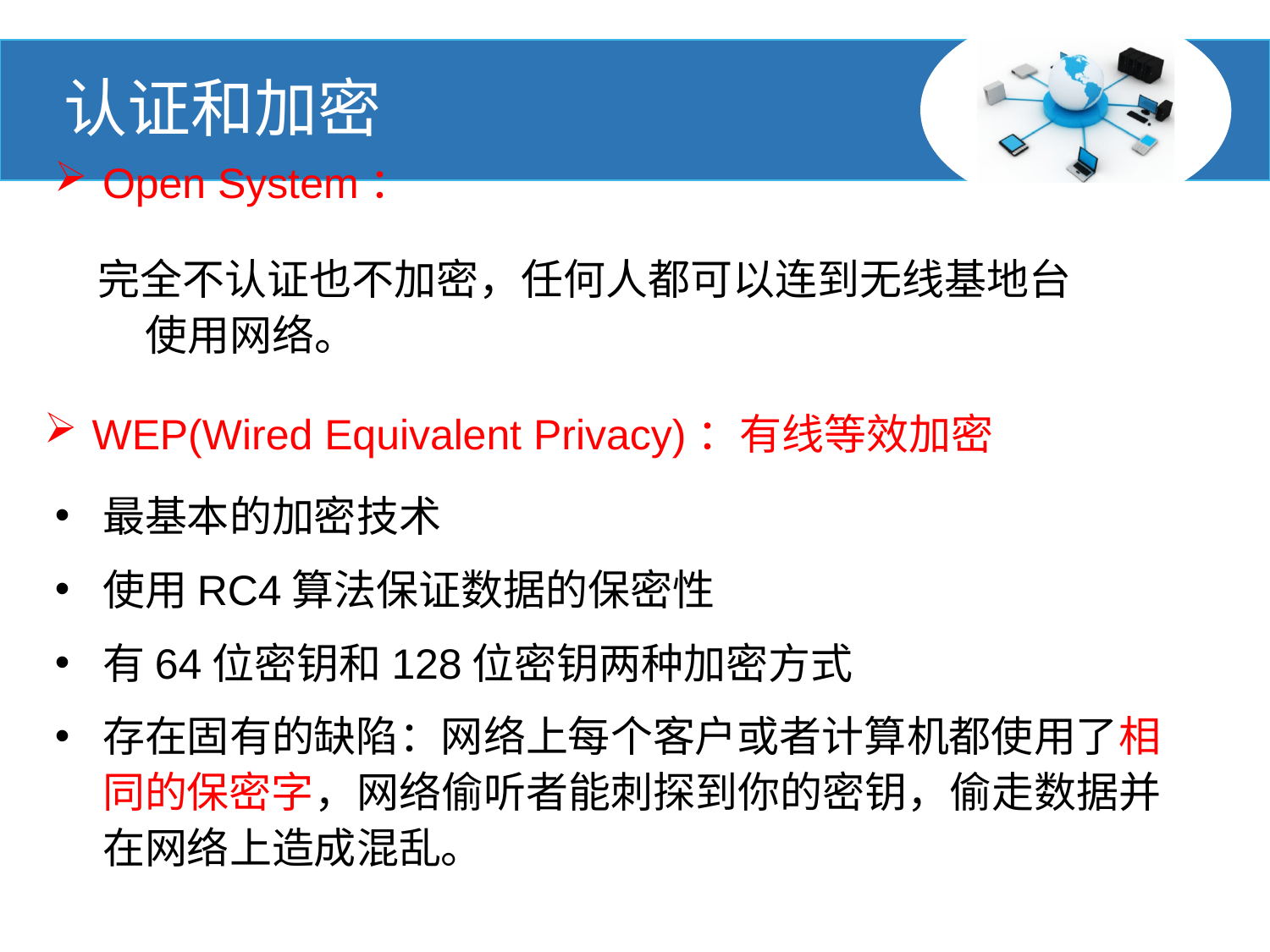

#

 认证和加密
Open System：
完全不认证也不加密，任何人都可以连到无线基地台使用网络。

WEP(Wired Equivalent Privacy)：有线等效加密

最基本的加密技术
使用RC4算法保证数据的保密性
有64位密钥和128位密钥两种加密方式
存在固有的缺陷：网络上每个客户或者计算机都使用了相同的保密字，网络偷听者能刺探到你的密钥，偷走数据并在网络上造成混乱。